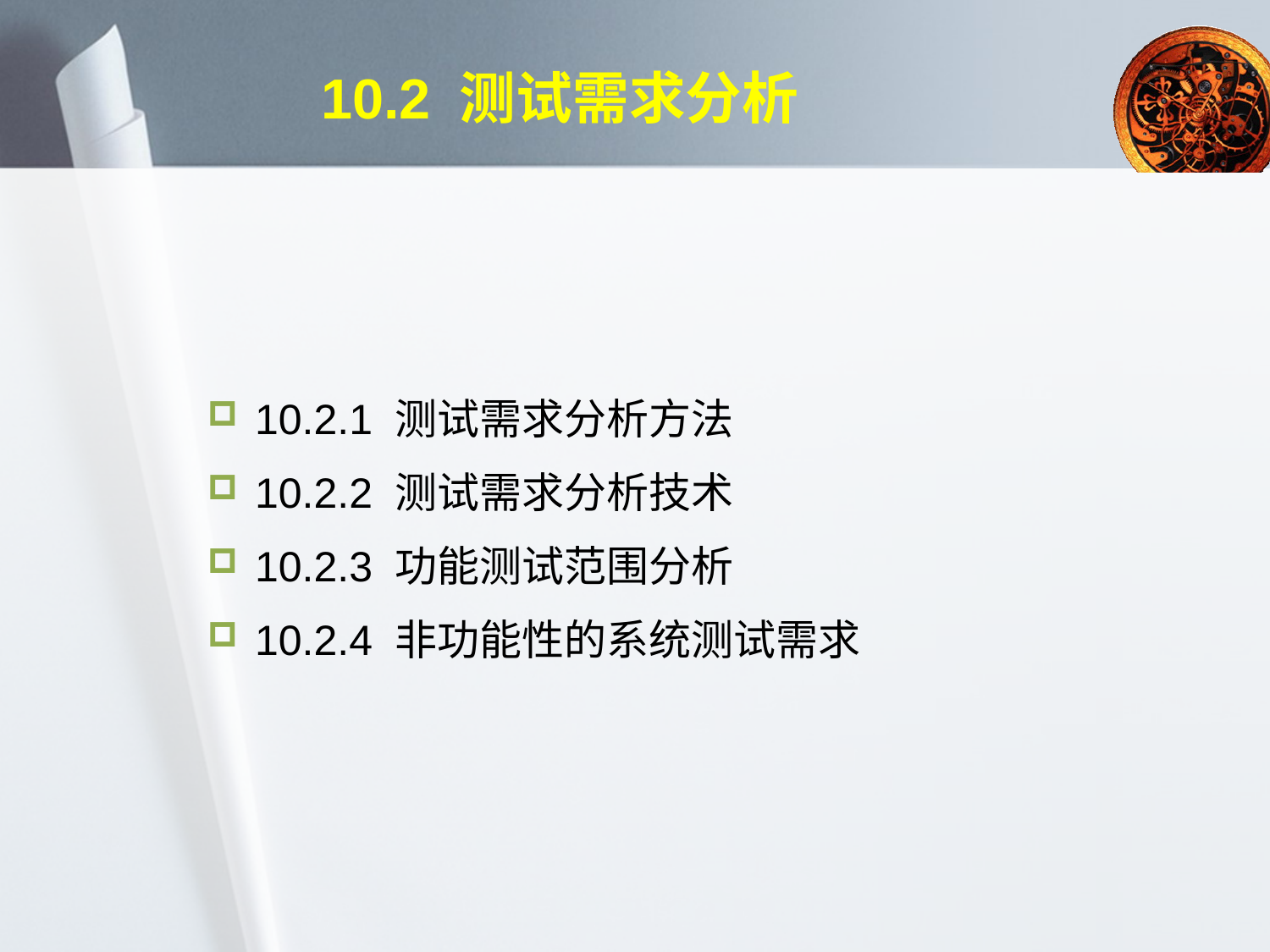

10.2 测试需求分析
10.2.1 测试需求分析方法
10.2.2 测试需求分析技术
10.2.3 功能测试范围分析
10.2.4 非功能性的系统测试需求